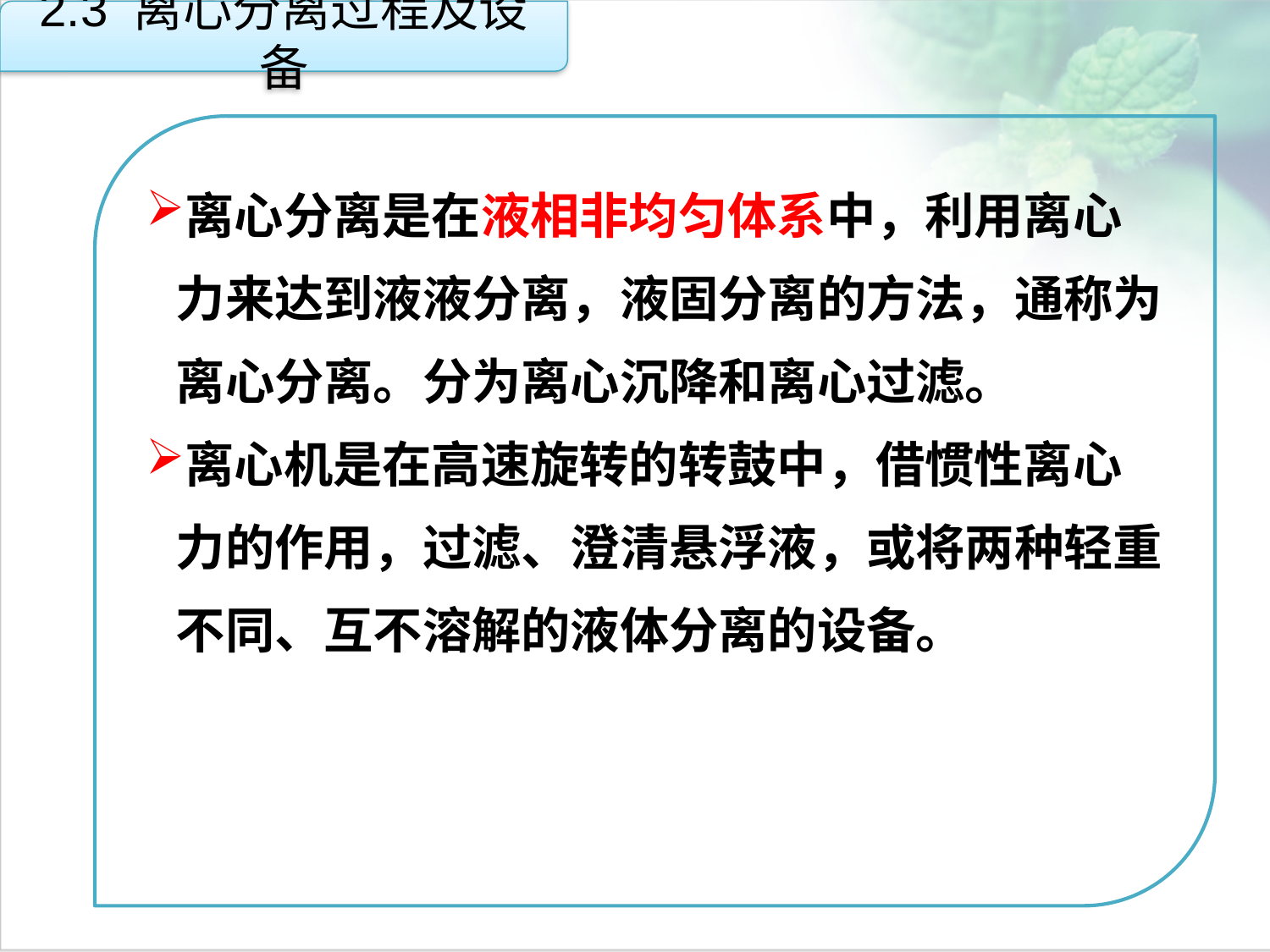

2.3 离心分离过程及设备
离心分离是在液相非均匀体系中，利用离心力来达到液液分离，液固分离的方法，通称为离心分离。分为离心沉降和离心过滤。
离心机是在高速旋转的转鼓中，借惯性离心力的作用，过滤、澄清悬浮液，或将两种轻重不同、互不溶解的液体分离的设备。
点击添加文本
点击添加文本
点击添加文本
点击添加文本